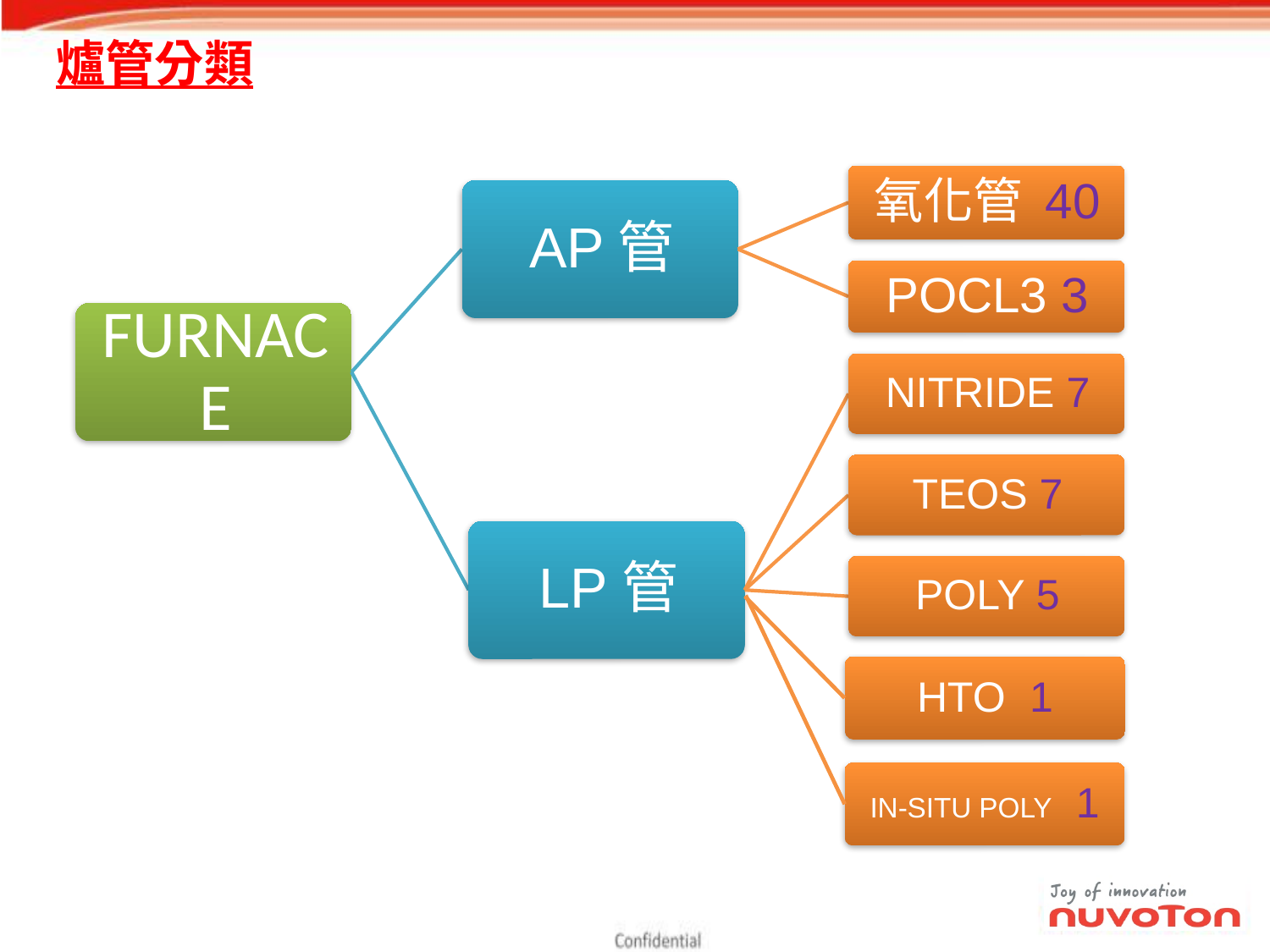

爐管分類
FURNACE

AP管

氧化管 40

POCL3 3

LP管

NITRIDE 7

TEOS 7

POLY 5

HTO  1

IN-SITU POLY  1